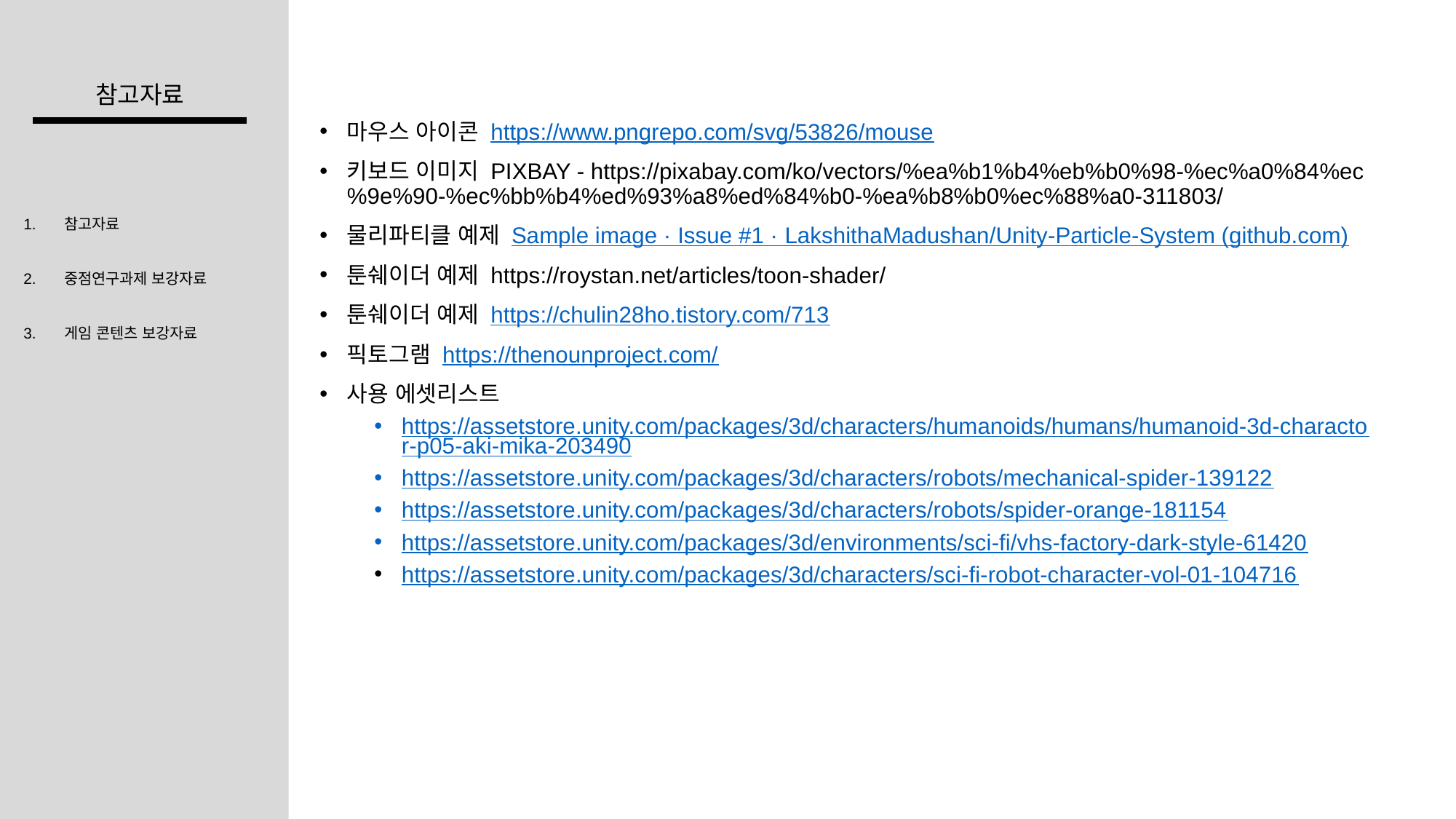

참고자료
마우스 아이콘 https://www.pngrepo.com/svg/53826/mouse
키보드 이미지 PIXBAY - https://pixabay.com/ko/vectors/%ea%b1%b4%eb%b0%98-%ec%a0%84%ec%9e%90-%ec%bb%b4%ed%93%a8%ed%84%b0-%ea%b8%b0%ec%88%a0-311803/
물리파티클 예제 Sample image · Issue #1 · LakshithaMadushan/Unity-Particle-System (github.com)
툰쉐이더 예제 https://roystan.net/articles/toon-shader/
툰쉐이더 예제 https://chulin28ho.tistory.com/713
픽토그램 https://thenounproject.com/
사용 에셋리스트
https://assetstore.unity.com/packages/3d/characters/humanoids/humans/humanoid-3d-charactor-p05-aki-mika-203490
https://assetstore.unity.com/packages/3d/characters/robots/mechanical-spider-139122
https://assetstore.unity.com/packages/3d/characters/robots/spider-orange-181154
https://assetstore.unity.com/packages/3d/environments/sci-fi/vhs-factory-dark-style-61420
https://assetstore.unity.com/packages/3d/characters/sci-fi-robot-character-vol-01-104716

참고자료
중점연구과제 보강자료
게임 콘텐츠 보강자료